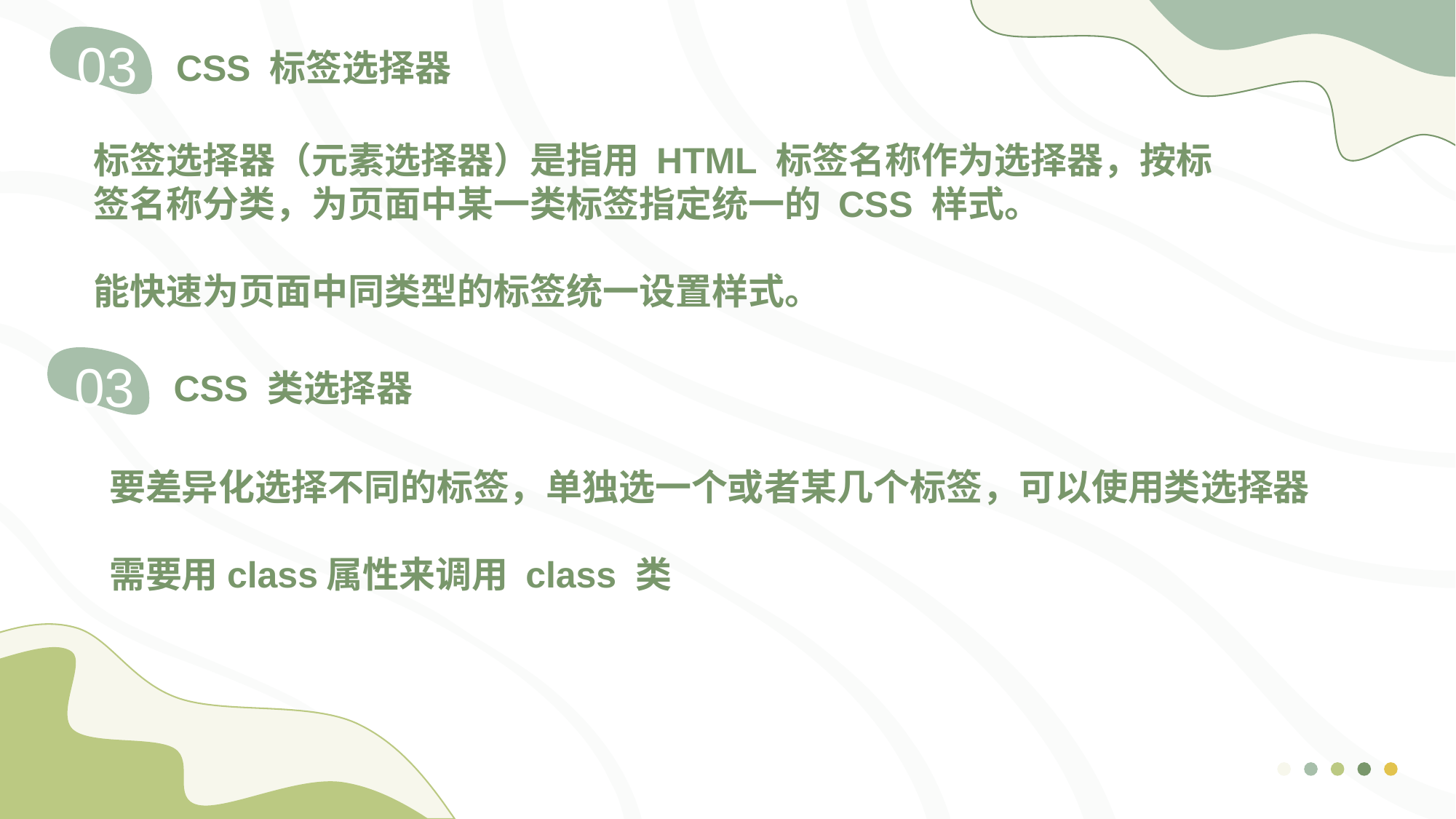

03
CSS 标签选择器
标签选择器（元素选择器）是指用 HTML 标签名称作为选择器，按标签名称分类，为页面中某一类标签指定统一的 CSS 样式。

能快速为页面中同类型的标签统一设置样式。

03
CSS 类选择器
要差异化选择不同的标签，单独选一个或者某几个标签，可以使用类选择器

需要用class属性来调用 class 类